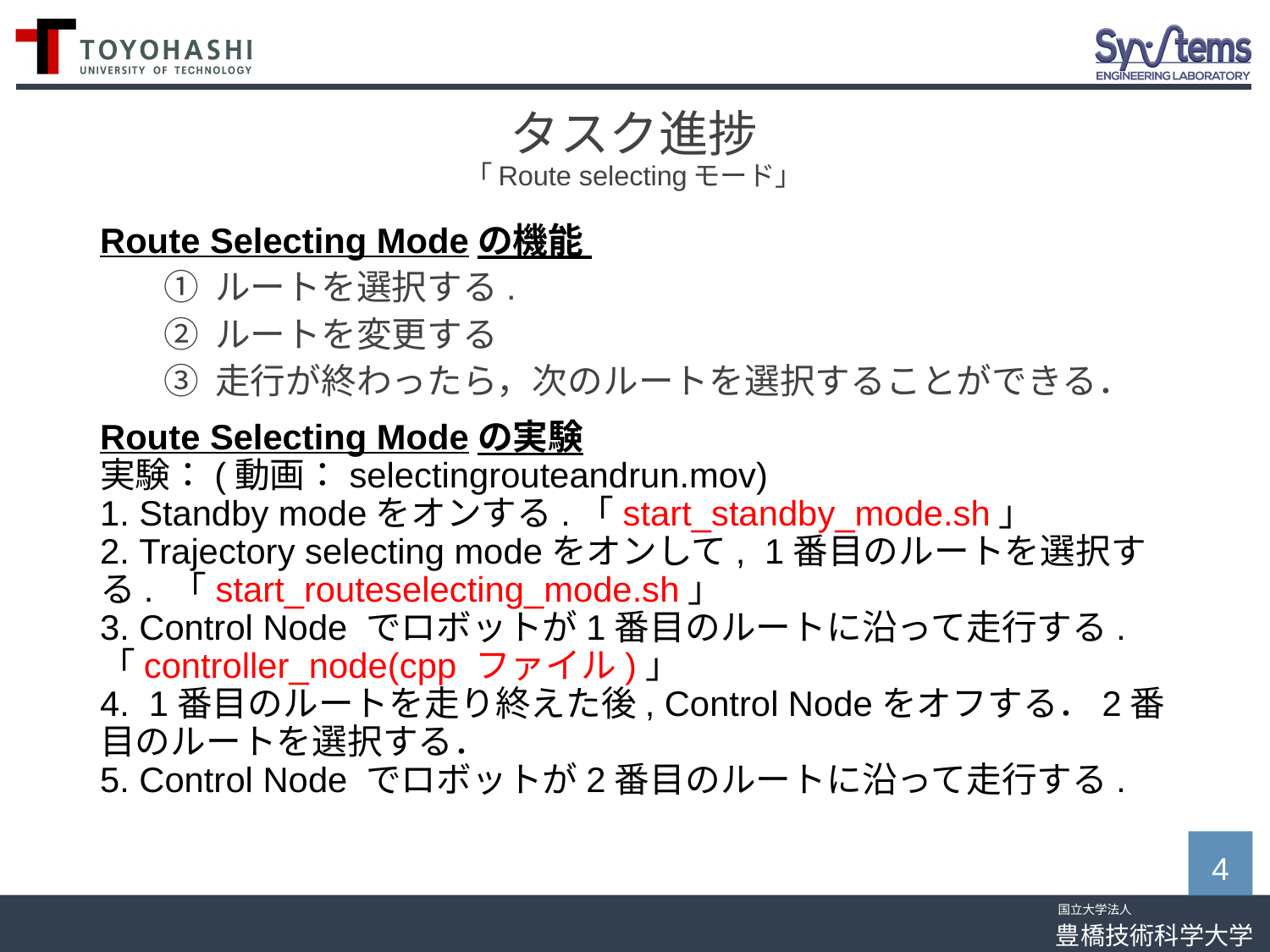

# タスク進捗 「Route selectingモード」
Route Selecting Modeの機能
① ルートを選択する.
② ルートを変更する
③ 走行が終わったら，次のルートを選択することができる．
Route Selecting Modeの実験
実験：(動画：selectingrouteandrun.mov)
1. Standby modeをオンする.「start_standby_mode.sh」
2. Trajectory selecting modeをオンして,  1番目のルートを選択する. 「start_routeselecting_mode.sh」
3. Control Node でロボットが1番目のルートに沿って走行する. 「controller_node(cpp ファイル)」
4.  1番目のルートを走り終えた後, Control Nodeをオフする．2番目のルートを選択する．
5. Control Node でロボットが2番目のルートに沿って走行する.
4